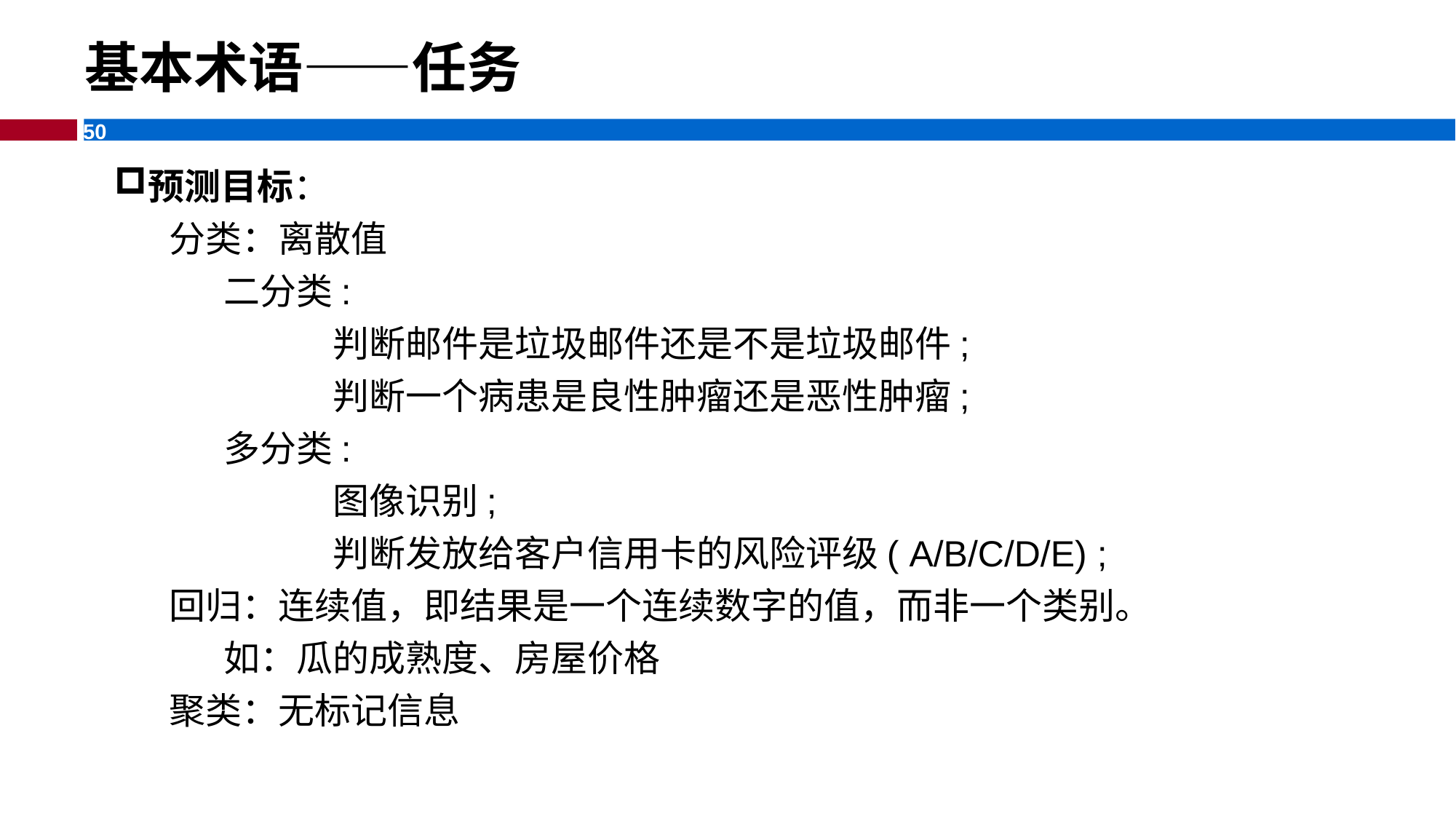

基本术语——任务

预测目标：
分类：离散值
二分类:
	判断邮件是垃圾邮件还是不是垃圾邮件;
	判断一个病患是良性肿瘤还是恶性肿瘤;
多分类:
	图像识别;
	判断发放给客户信用卡的风险评级( A/B/C/D/E) ;
回归：连续值，即结果是一个连续数字的值，而非一个类别。
如：瓜的成熟度、房屋价格
聚类：无标记信息